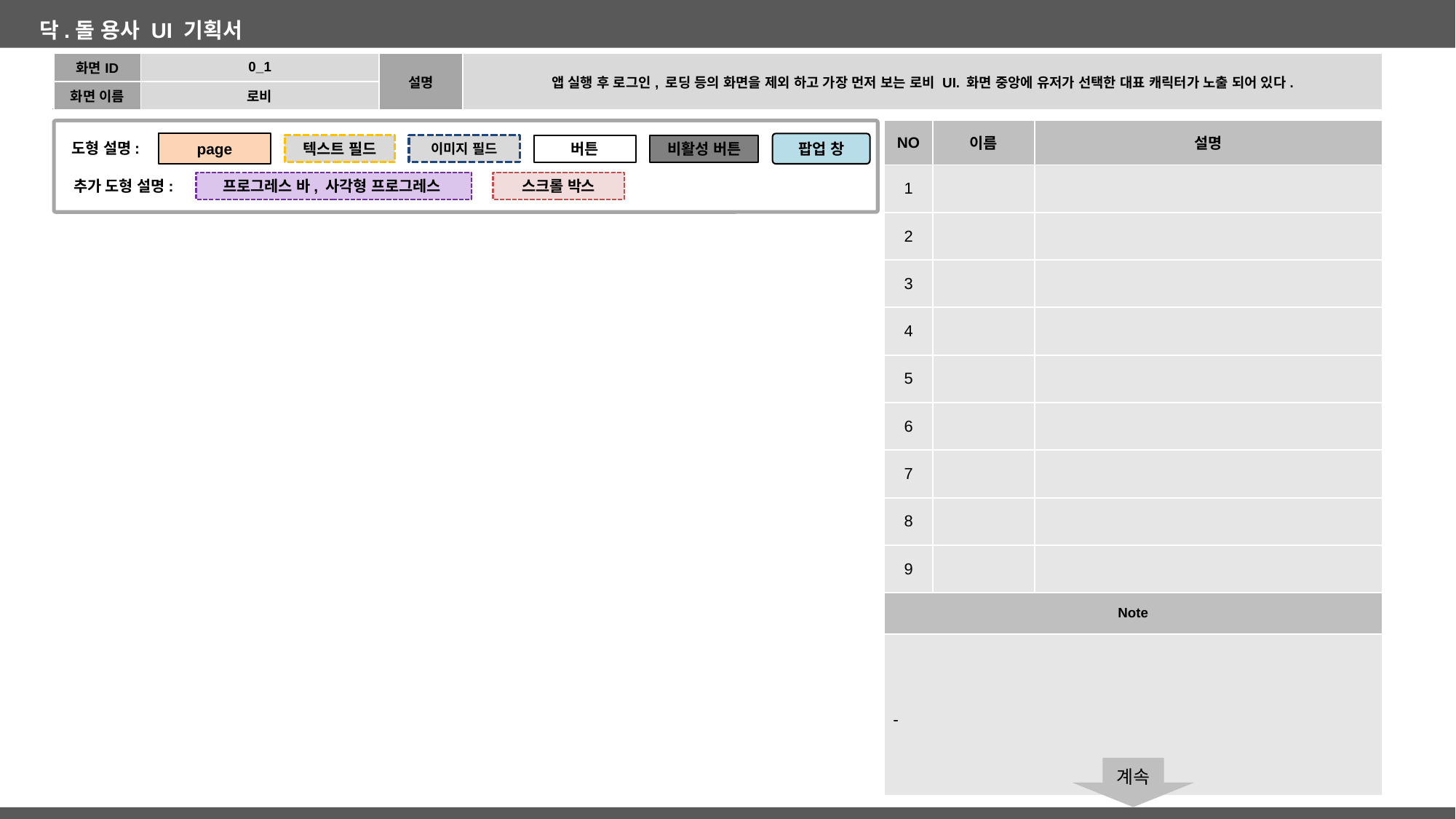

| 화면ID | 0\_1 | 설명 | 앱 실행 후 로그인, 로딩 등의 화면을 제외 하고 가장 먼저 보는 로비 UI. 화면 중앙에 유저가 선택한 대표 캐릭터가 노출 되어 있다. |
| --- | --- | --- | --- |
| 화면 이름 | 로비 |  |  |

| NO | 이름 | 설명 |
| --- | --- | --- |
| 1 |  |  |
| 2 |  |  |
| 3 |  |  |
| 4 |  |  |
| 5 |  |  |
| 6 |  |  |
| 7 |  |  |
| 8 |  |  |
| 9 |  |  |
| Note |  |  |
| - |  |  |
page
도형 설명:
팝업 창
비활성 버튼
텍스트 필드
이미지 필드
버튼
추가 도형 설명:
프로그레스 바, 사각형 프로그레스
스크롤 박스
계속